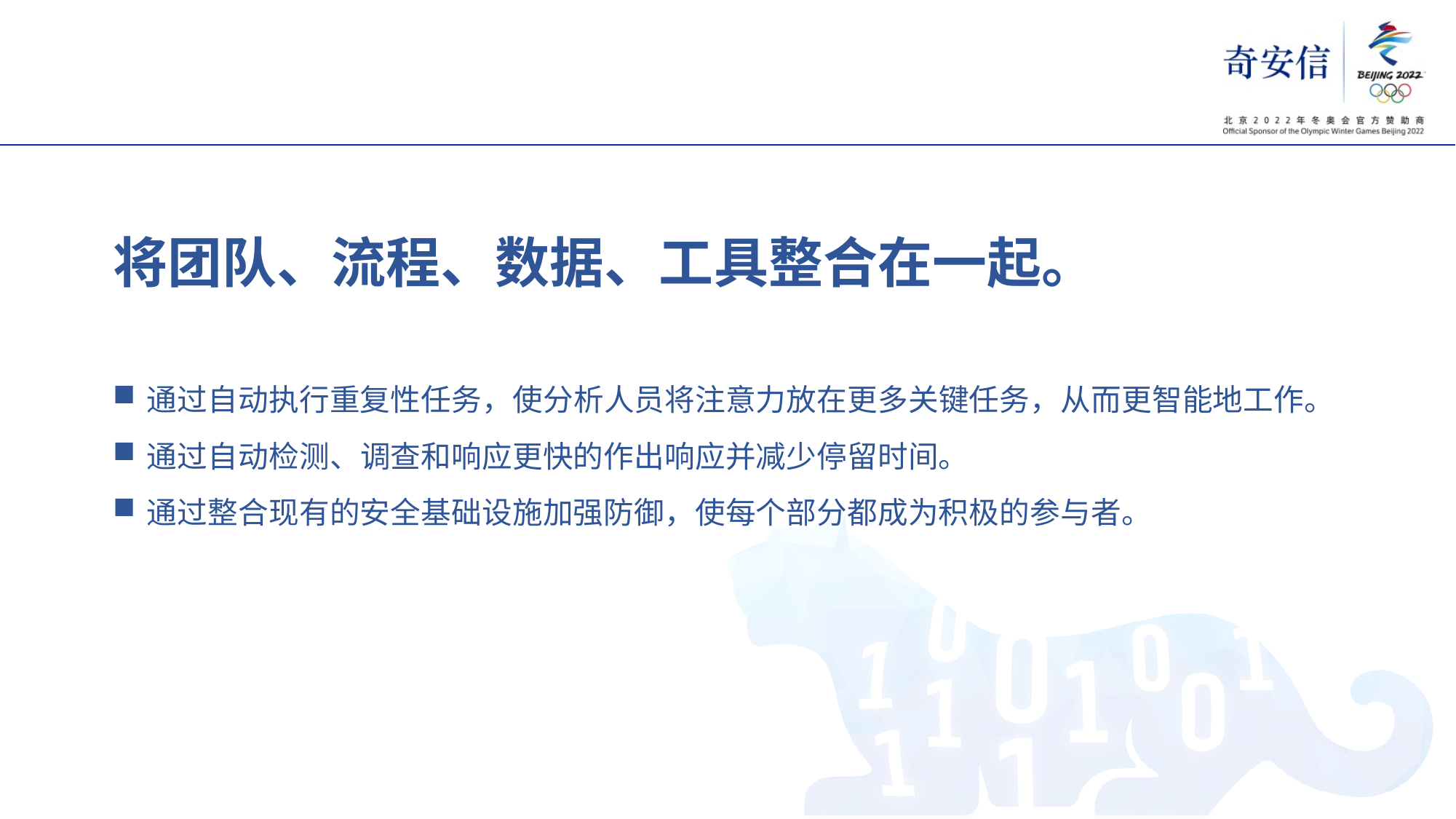

将团队、流程、数据、工具整合在一起。

通过自动执行重复性任务，使分析人员将注意力放在更多关键任务，从而更智能地工作。
通过自动检测、调查和响应更快的作出响应并减少停留时间。
通过整合现有的安全基础设施加强防御，使每个部分都成为积极的参与者。